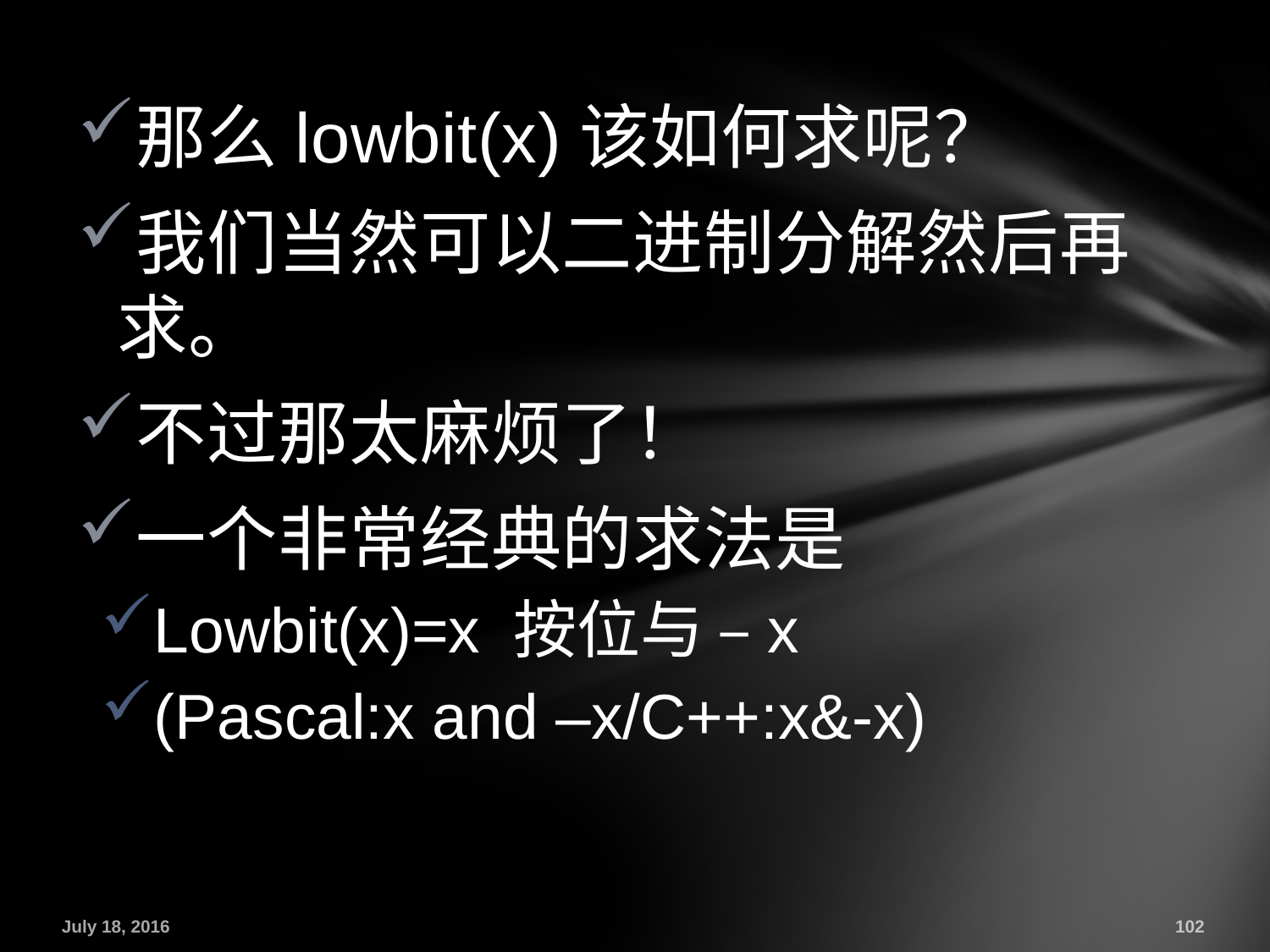

那么lowbit(x)该如何求呢？
我们当然可以二进制分解然后再求。
不过那太麻烦了！
一个非常经典的求法是
Lowbit(x)=x 按位与 –x
(Pascal:x and –x/C++:x&-x)

July 18, 2016

102